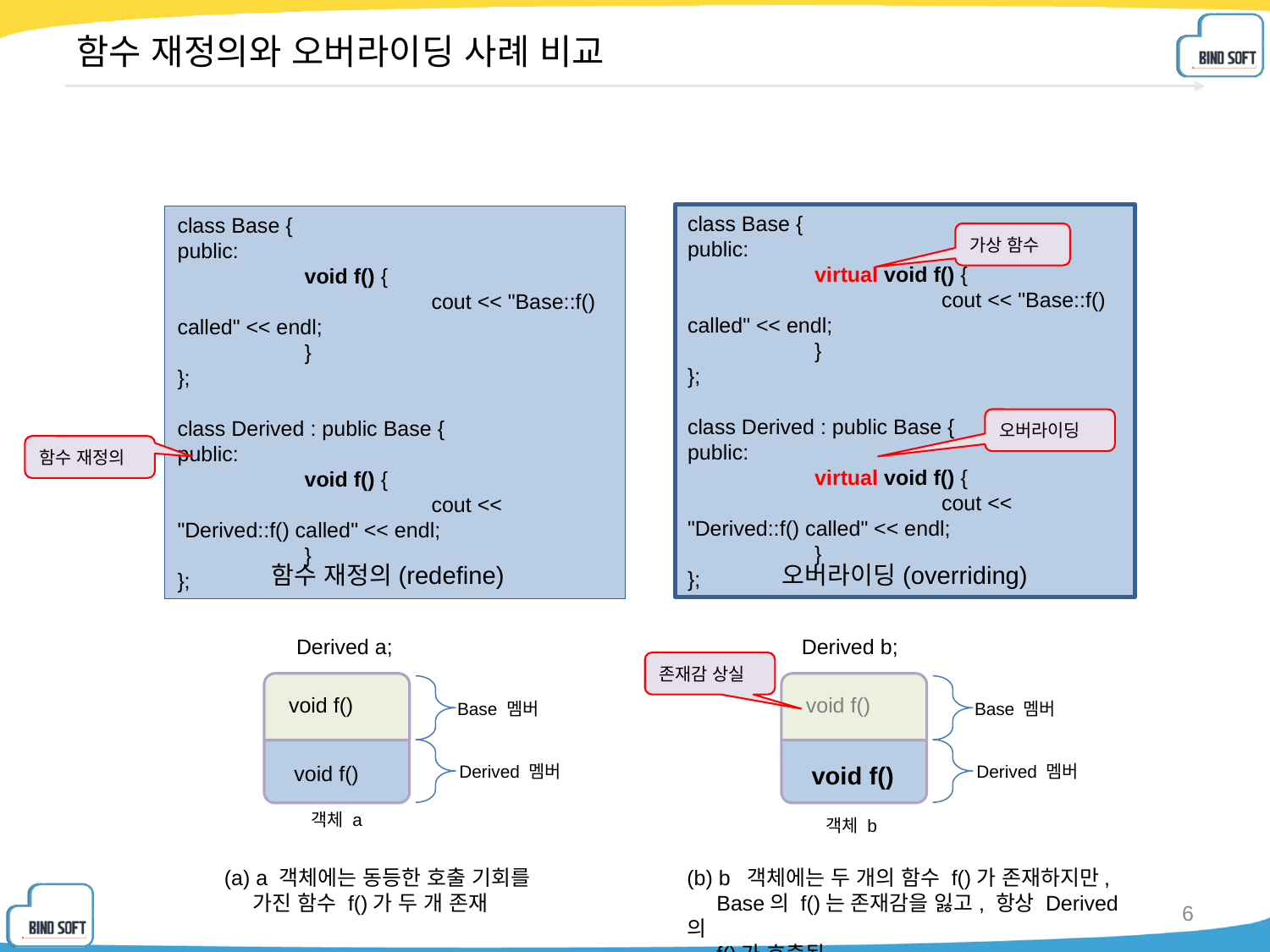

# 함수 재정의와 오버라이딩 사례 비교
class Base {
public:
	virtual void f() {
		cout << "Base::f() called" << endl;
	}
};

class Derived : public Base {
public:
	virtual void f() {
		cout << "Derived::f() called" << endl;
	}
};
class Base {
public:
	void f() {
		cout << "Base::f() called" << endl;
	}
};

class Derived : public Base {
public:
	void f() {
		cout << "Derived::f() called" << endl;
	}
};
가상 함수
오버라이딩
함수 재정의
함수 재정의(redefine)
오버라이딩(overriding)
Derived b;
Derived a;
존재감 상실

void f()
void f()
Base 멤버
Base 멤버

Derived 멤버
Derived 멤버
void f()
void f()
객체 a
객체 b
(a) a 객체에는 동등한 호출 기회를
    가진 함수 f()가 두 개 존재
(b) b  객체에는 두 개의 함수 f()가 존재하지만,
     Base의 f()는 존재감을 잃고, 항상 Derived의
     f()가 호출됨
6